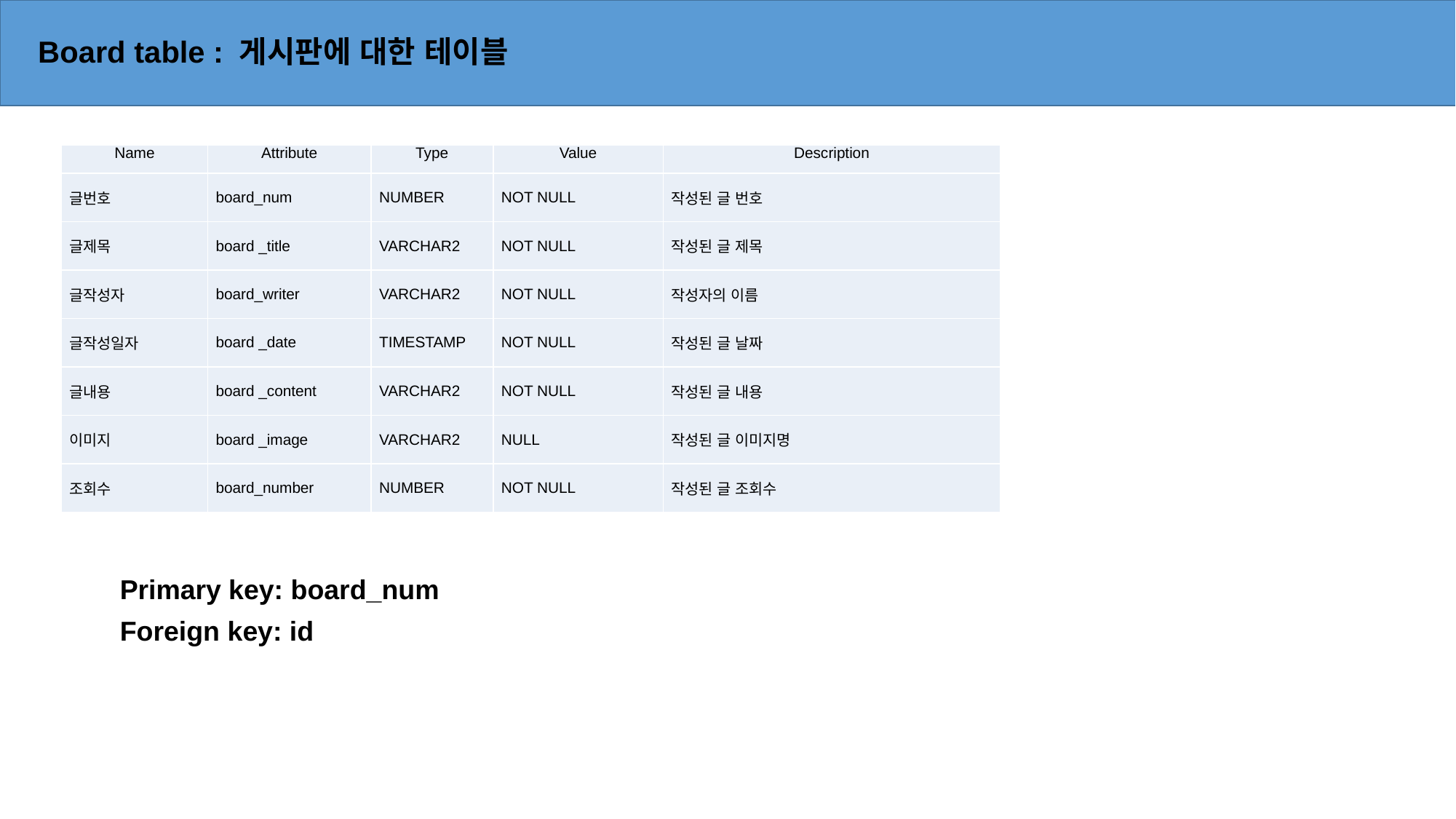

# Board table : 게시판에 대한 테이블
| Name | Attribute | Type | Value | Description |
| --- | --- | --- | --- | --- |
| 글번호 | board\_num | NUMBER | NOT NULL | 작성된 글 번호 |
| 글제목 | board \_title | VARCHAR2 | NOT NULL | 작성된 글 제목 |
| 글작성자 | board\_writer | VARCHAR2 | NOT NULL | 작성자의 이름 |
| 글작성일자 | board \_date | TIMESTAMP | NOT NULL | 작성된 글 날짜 |
| 글내용 | board \_content | VARCHAR2 | NOT NULL | 작성된 글 내용 |
| 이미지 | board \_image | VARCHAR2 | NULL | 작성된 글 이미지명 |
| 조회수 | board\_number | NUMBER | NOT NULL | 작성된 글 조회수 |
Primary key: board_num
Foreign key: id